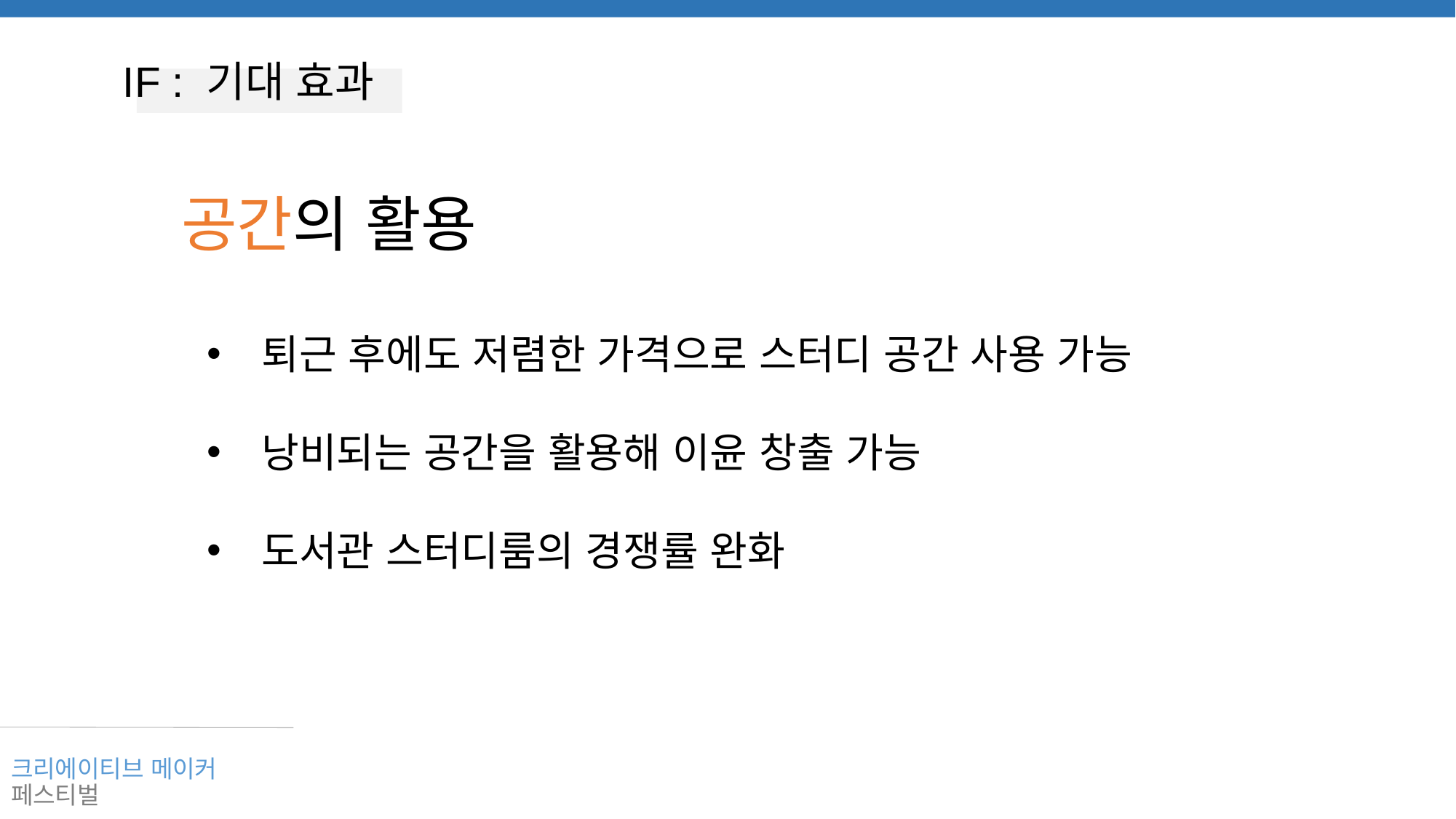

IF : 기대 효과

공간의 활용
퇴근 후에도 저렴한 가격으로 스터디 공간 사용 가능

낭비되는 공간을 활용해 이윤 창출 가능

도서관 스터디룸의 경쟁률 완화
크리에이티브 메이커
페스티벌